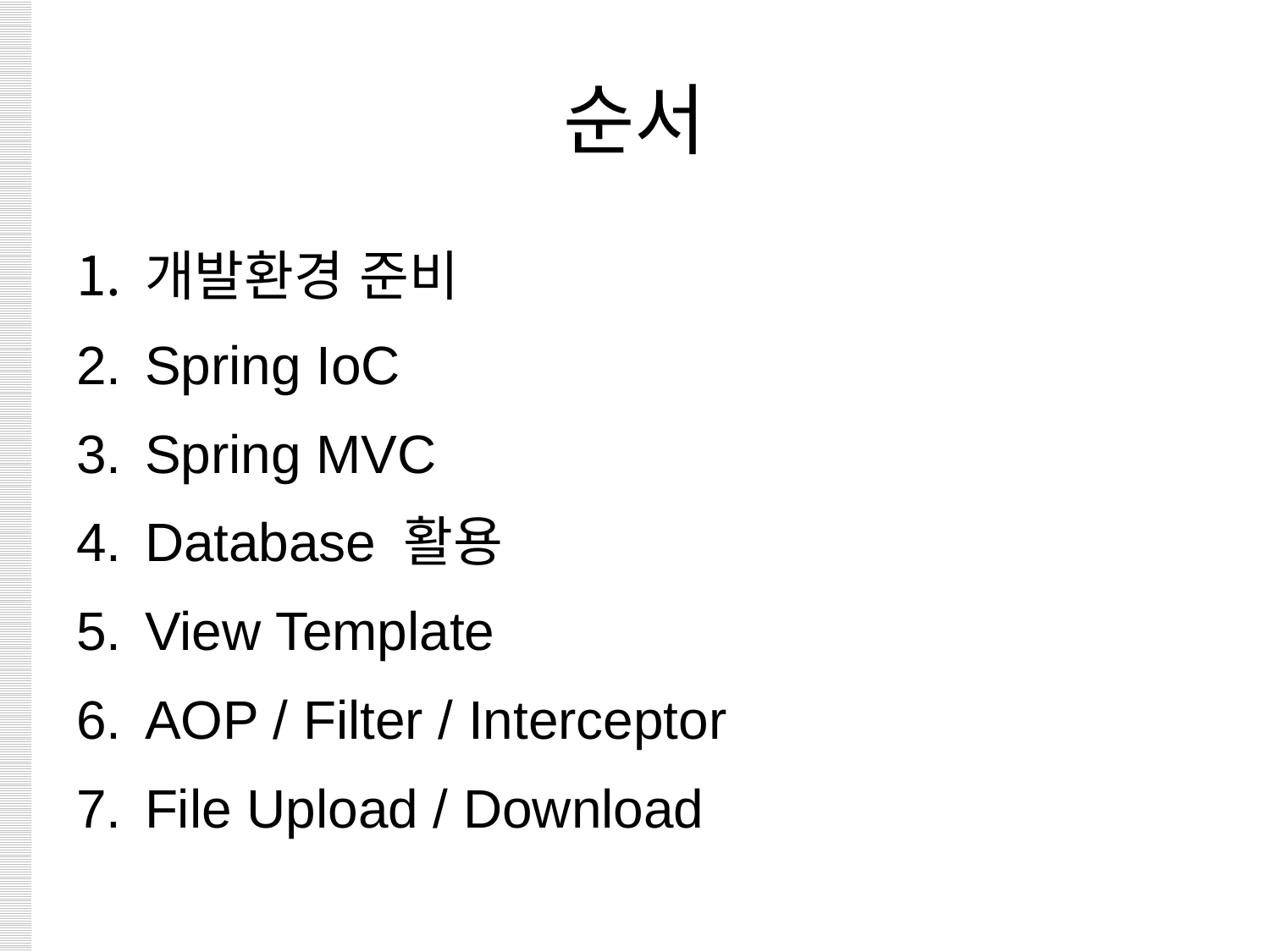

# 순서
개발환경 준비
Spring IoC
Spring MVC
Database 활용
View Template
AOP / Filter / Interceptor
File Upload / Download